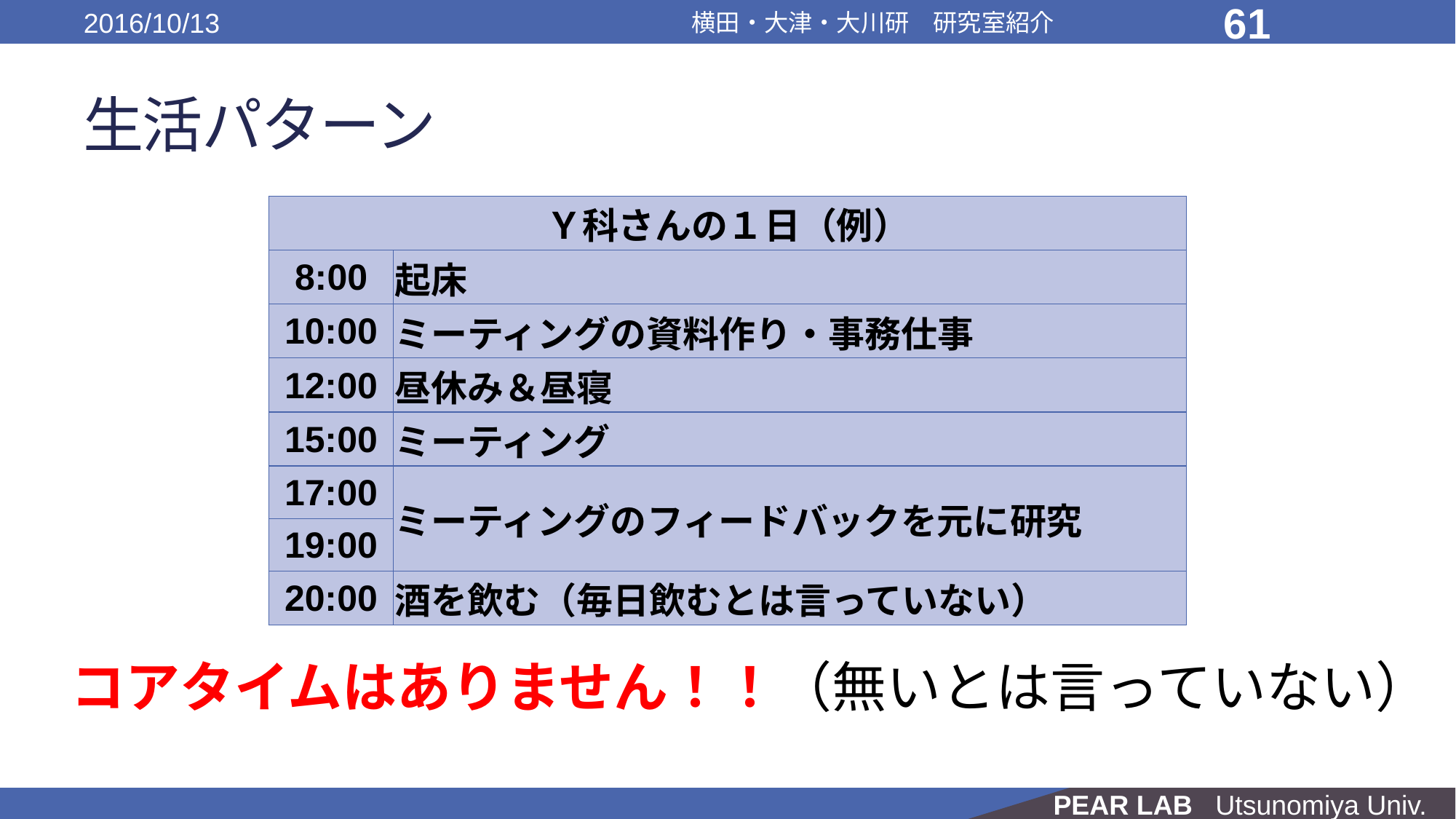

2016/10/13
横田・大津・大川研　研究室紹介
61
# 生活パターン
| Ｙ科さんの１日（例） |  |
| --- | --- |
| 8:00 | 起床 |
| 10:00 | ミーティングの資料作り・事務仕事 |
| 12:00 | 昼休み＆昼寝 |
| 15:00 | ミーティング |
| 17:00 | ミーティングのフィードバックを元に研究 |
| 19:00 |  |
| 20:00 | 酒を飲む（毎日飲むとは言っていない） |
コアタイムはありません！！（無いとは言っていない）